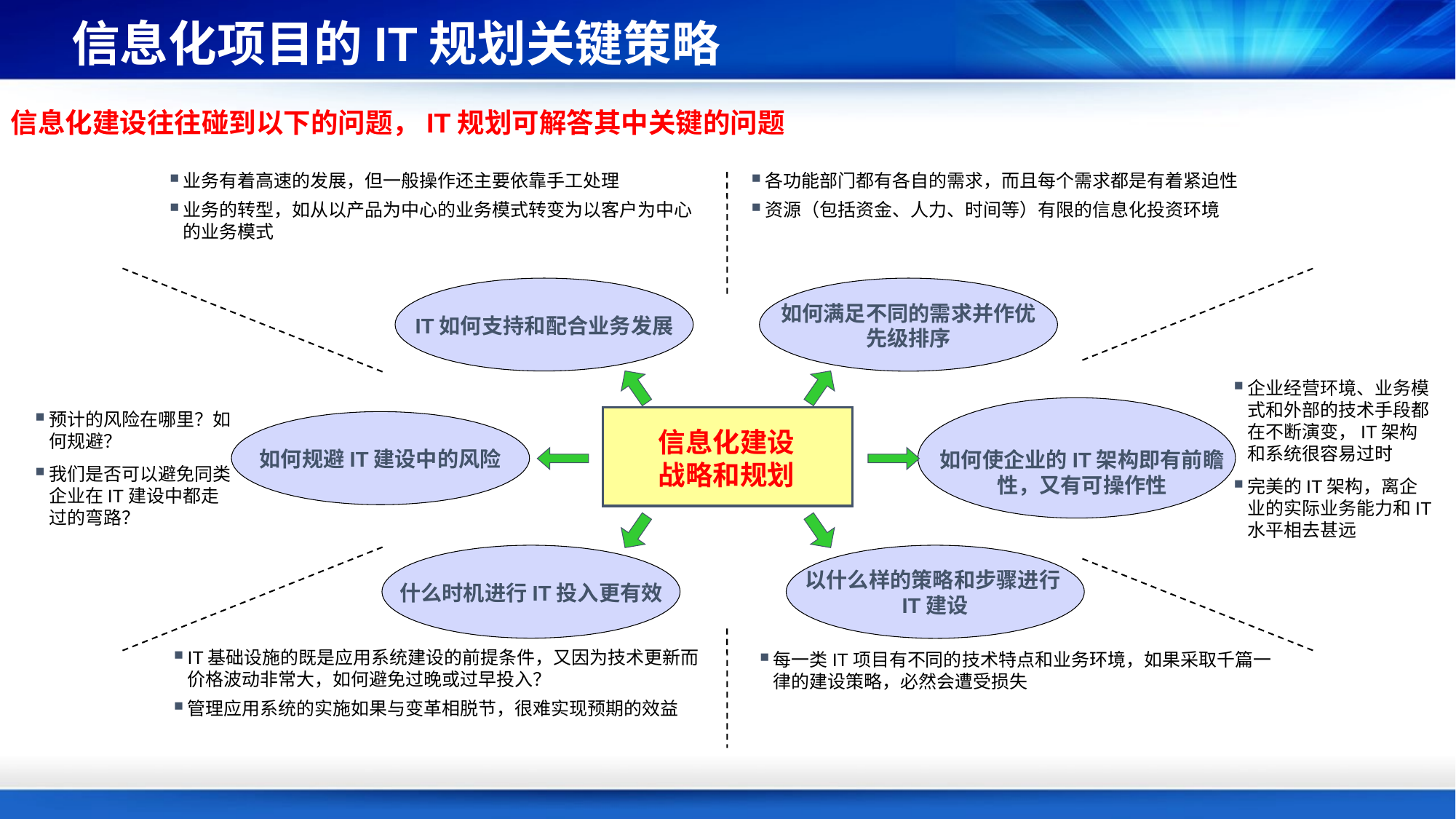

信息化项目的IT规划关键策略
信息化建设往往碰到以下的问题，IT规划可解答其中关键的问题
业务有着高速的发展，但一般操作还主要依靠手工处理
业务的转型，如从以产品为中心的业务模式转变为以客户为中心的业务模式
各功能部门都有各自的需求，而且每个需求都是有着紧迫性
资源（包括资金、人力、时间等）有限的信息化投资环境

如何满足不同的需求并作优先级排序
IT如何支持和配合业务发展
企业经营环境、业务模式和外部的技术手段都在不断演变，IT架构和系统很容易过时
完美的IT架构，离企业的实际业务能力和IT水平相去甚远

预计的风险在哪里？如何规避？
我们是否可以避免同类企业在IT建设中都走过的弯路？

信息化建设
战略和规划
如何规避IT建设中的风险
如何使企业的IT架构即有前瞻性，又有可操作性

以什么样的策略和步骤进行IT建设
什么时机进行IT投入更有效

IT基础设施的既是应用系统建设的前提条件，又因为技术更新而价格波动非常大，如何避免过晚或过早投入？
管理应用系统的实施如果与变革相脱节，很难实现预期的效益
每一类IT项目有不同的技术特点和业务环境，如果采取千篇一律的建设策略，必然会遭受损失